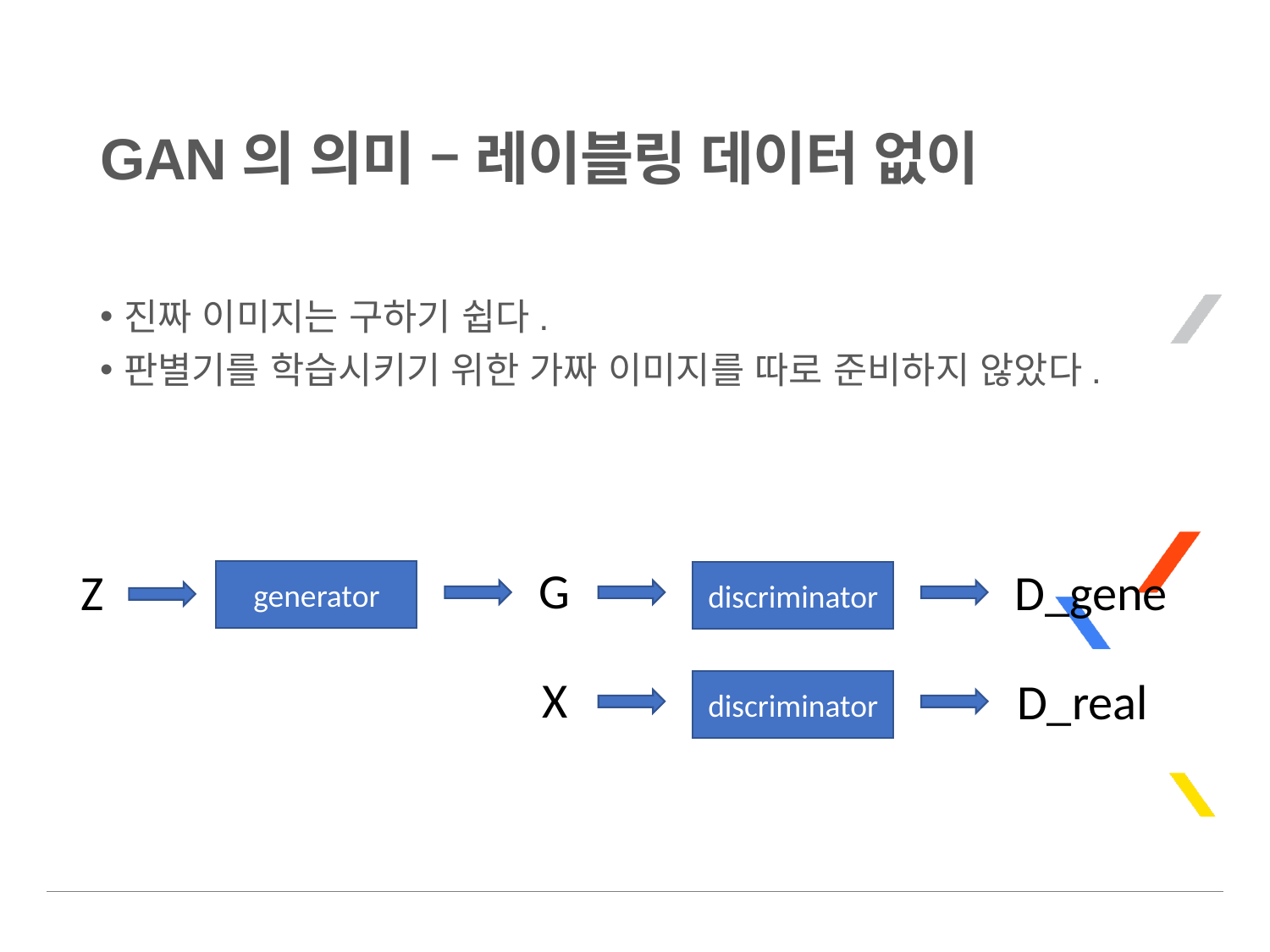

# GAN의 의미 – 레이블링 데이터 없이
진짜 이미지는 구하기 쉽다.
판별기를 학습시키기 위한 가짜 이미지를 따로 준비하지 않았다.
G
Z
D_gene
generator
discriminator

X
D_real
discriminator